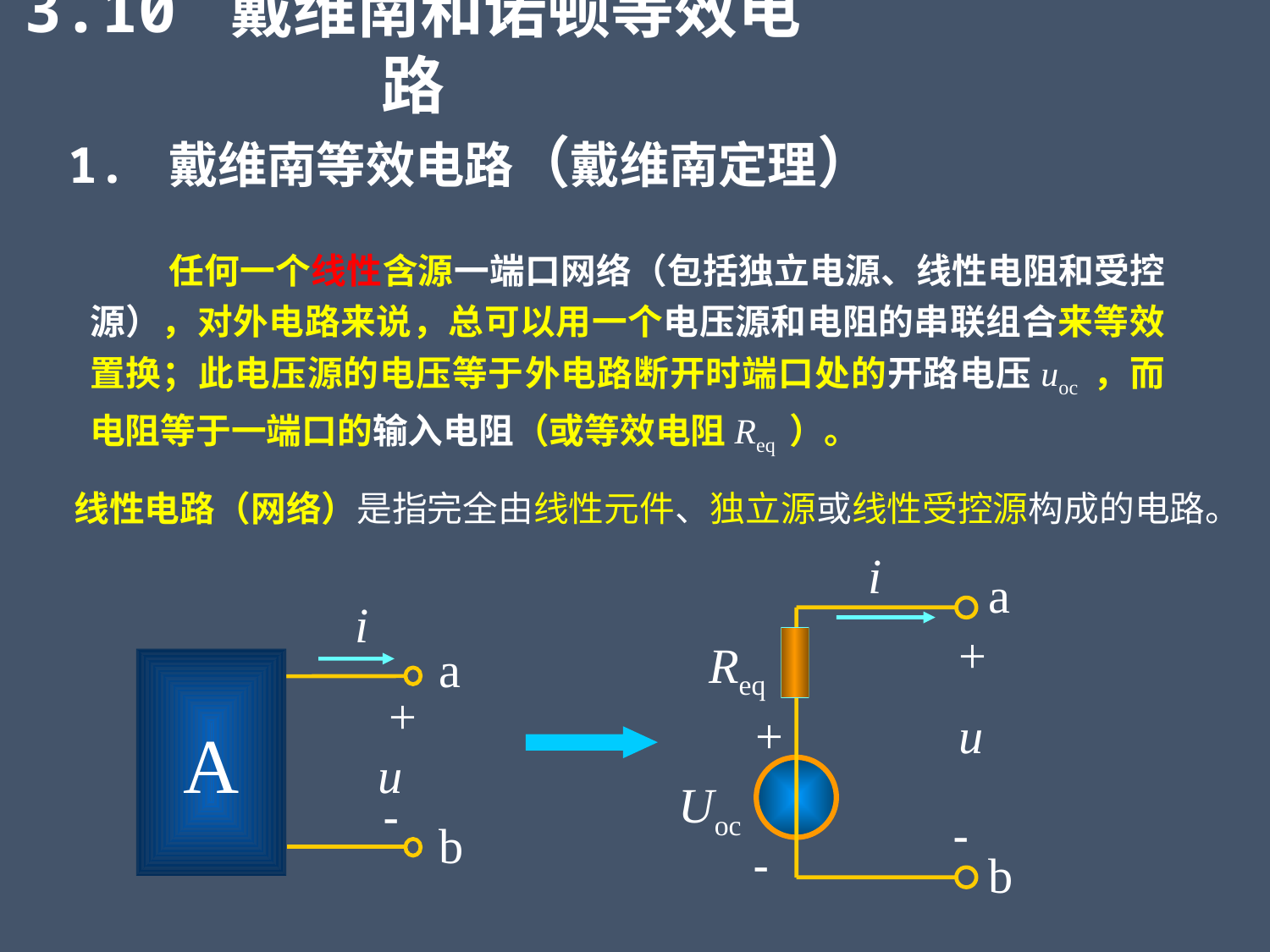

3.10 戴维南和诺顿等效电路
1. 戴维南等效电路（戴维南定理）
任何一个线性含源一端口网络（包括独立电源、线性电阻和受控源），对外电路来说，总可以用一个电压源和电阻的串联组合来等效置换；此电压源的电压等于外电路断开时端口处的开路电压uoc ，而电阻等于一端口的输入电阻（或等效电阻Req ）。
线性电路（网络）是指完全由线性元件、独立源或线性受控源构成的电路。
i
a

+
Req

+
u

Uoc
-
-
b

i
a
A

+
u
-
b